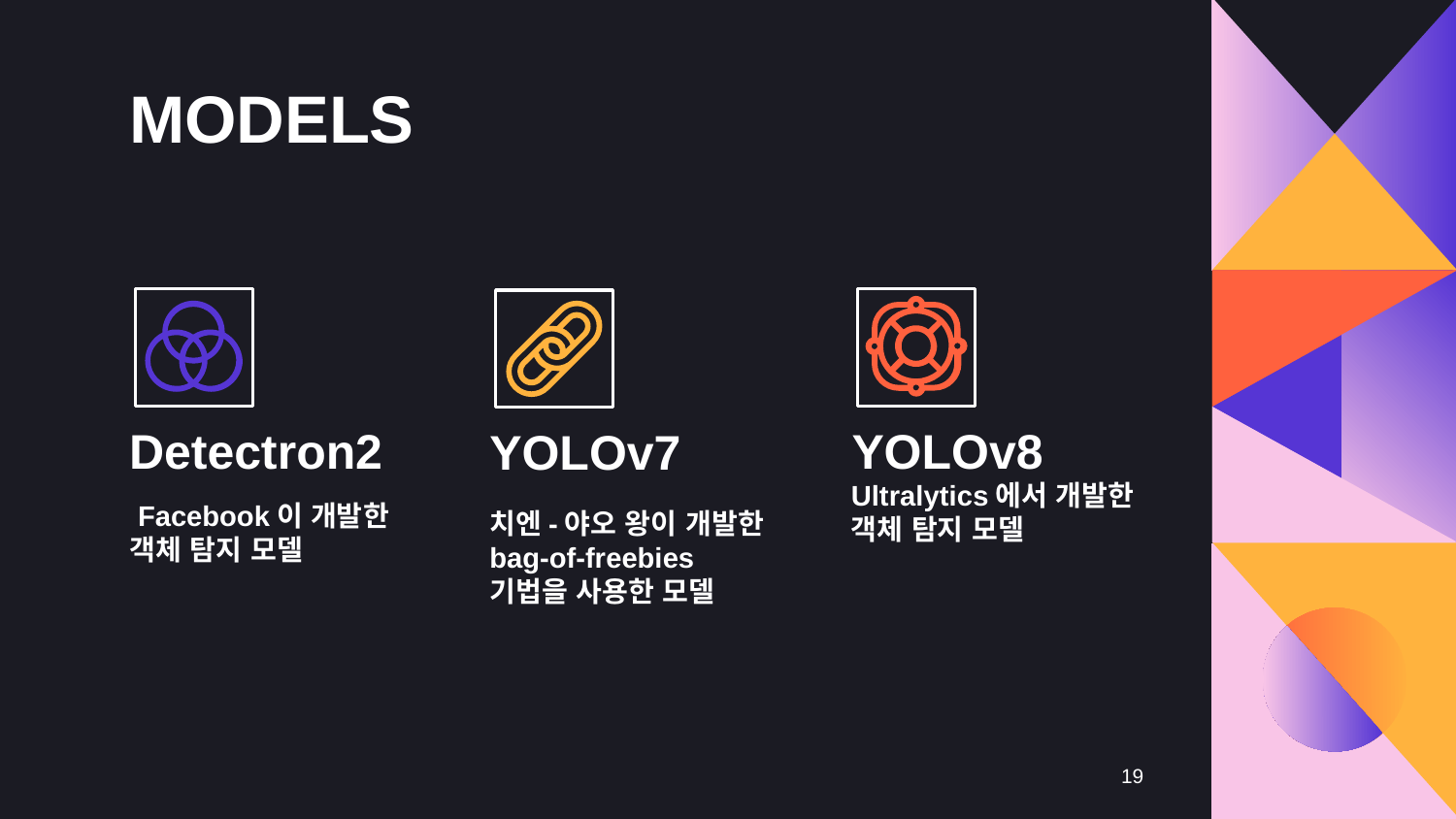

# MODELS

Detectron2
YOLOv8
YOLOv7
 Facebook이 개발한 객체 탐지 모델
Ultralytics에서 개발한 객체 탐지 모델
치엔-야오 왕이 개발한  bag-of-freebies 기법을 사용한 모델